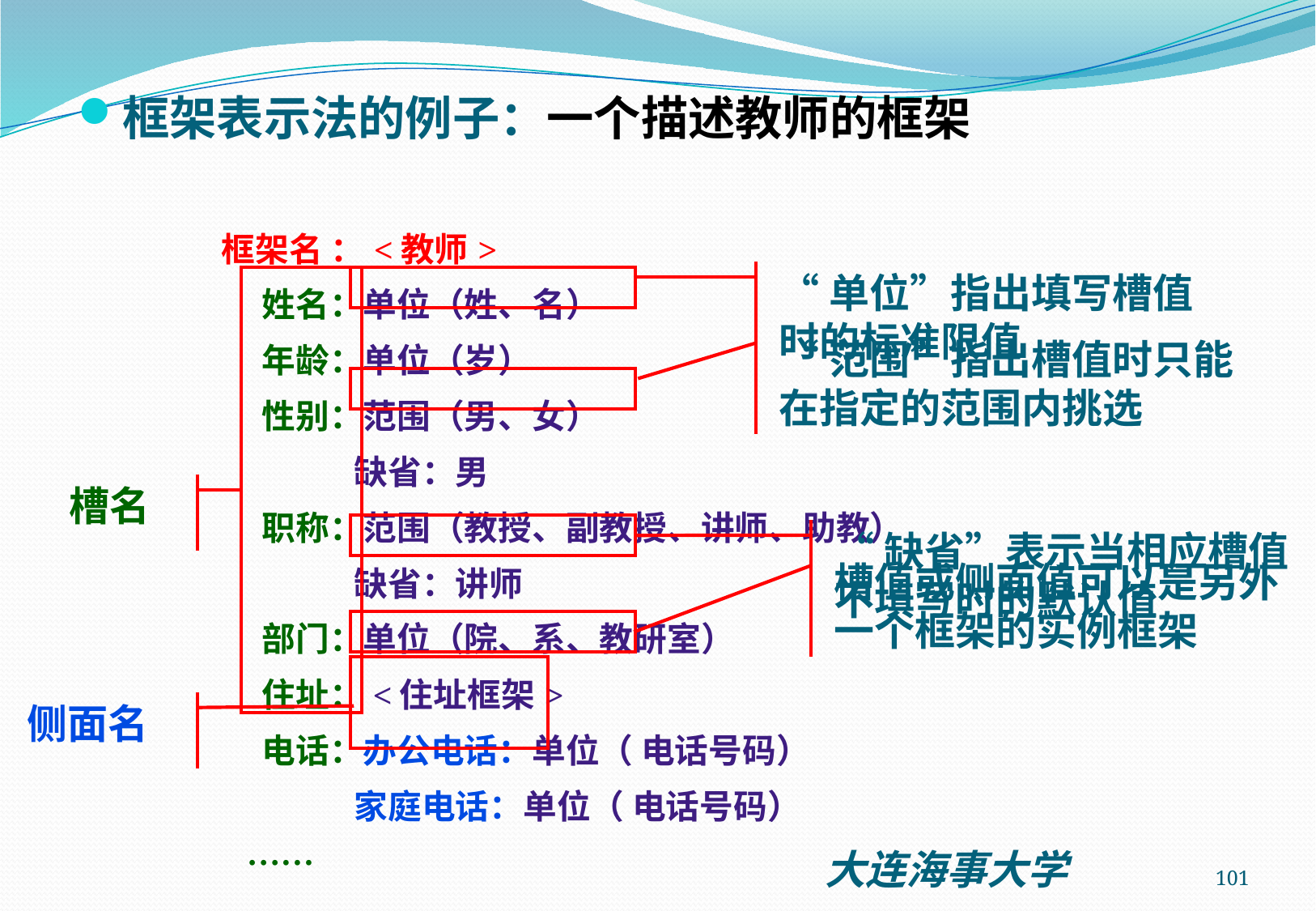

框架表示法的例子：一个描述教师的框架

| 框架名 ：<教师> 姓名：单位（姓、名） 年龄：单位（岁） 性别：范围（男、女） 缺省：男 职称：范围（教授、副教授、讲师、助教） 缺省：讲师 部门：单位（院、系、教研室） 住址：<住址框架> 电话：办公电话：单位（ 电话号码） 家庭电话：单位（ 电话号码） …… |
| --- |
“单位”指出填写槽值时的标准限值

槽名
“范围”指出槽值时只能在指定的范围内挑选

“缺省”表示当相应槽值不填写时的默认值
槽值或侧面值可以是另外一个框架的实例框架

侧面名
101